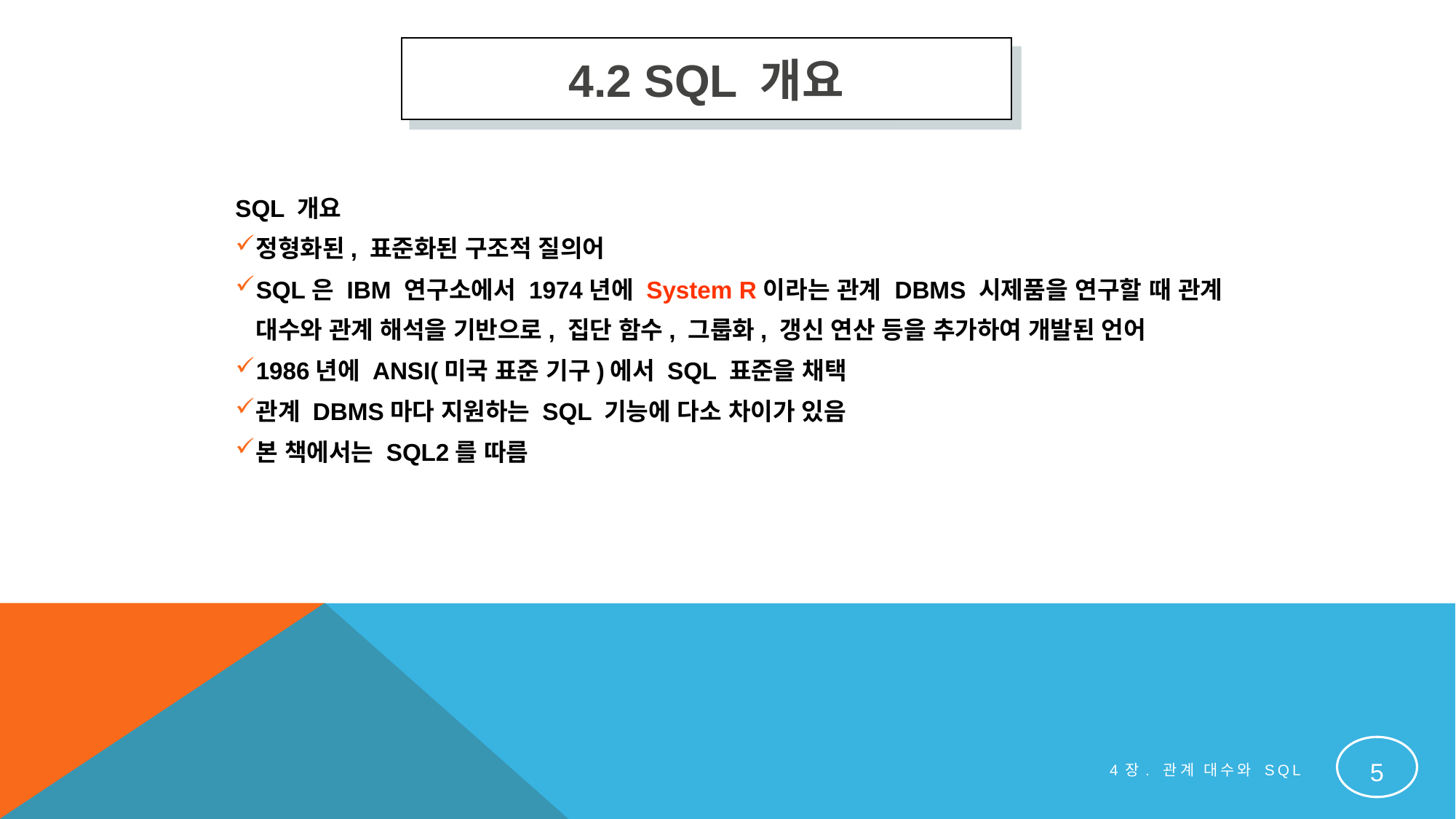

4.2 SQL 개요
SQL 개요
정형화된, 표준화된 구조적 질의어
SQL은 IBM 연구소에서 1974년에 System R이라는 관계 DBMS 시제품을 연구할 때 관계 대수와 관계 해석을 기반으로, 집단 함수, 그룹화, 갱신 연산 등을 추가하여 개발된 언어
1986년에 ANSI(미국 표준 기구)에서 SQL 표준을 채택
관계 DBMS마다 지원하는 SQL 기능에 다소 차이가 있음
본 책에서는 SQL2를 따름
5
4장. 관계 대수와 SQL